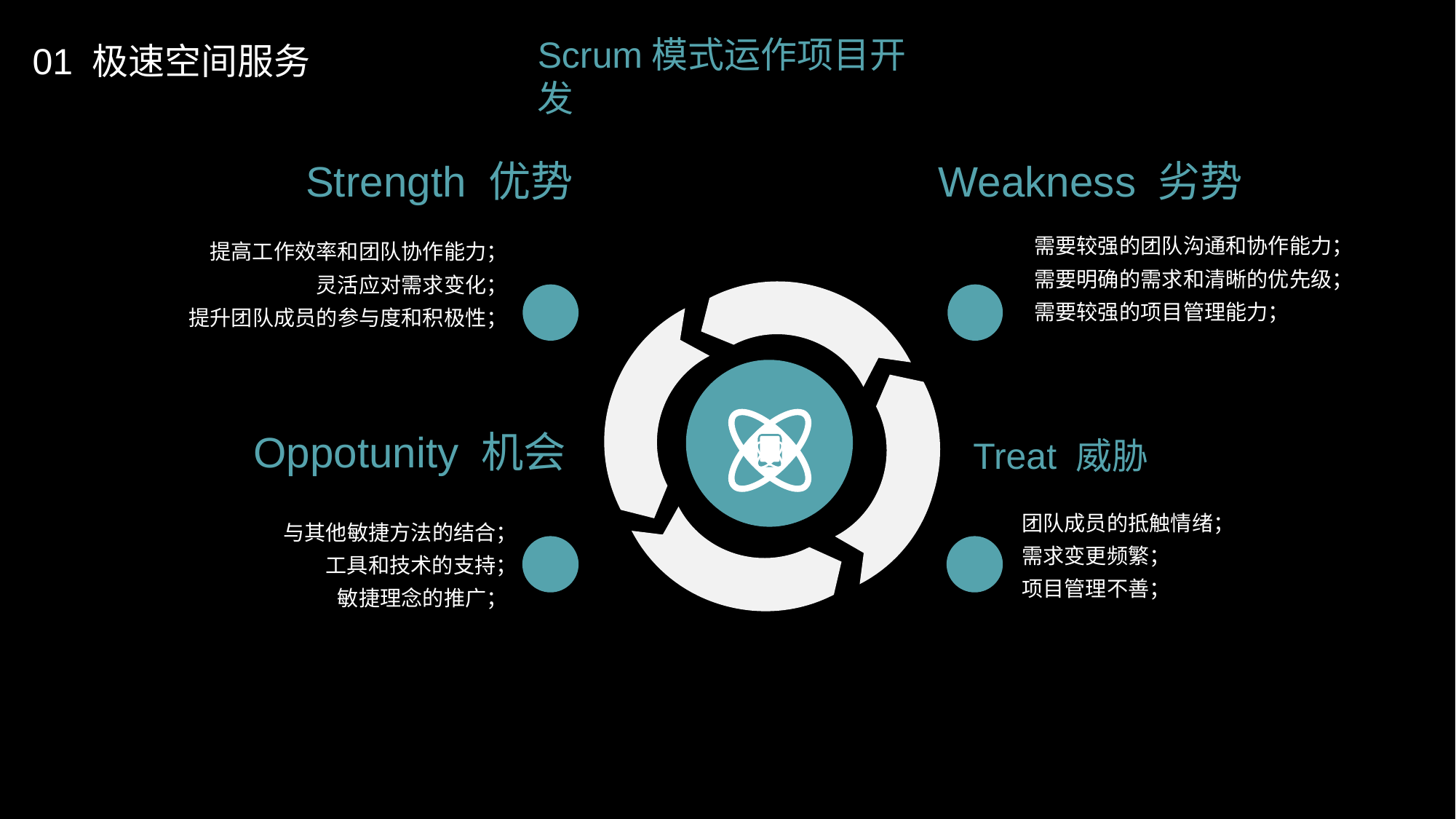

01 极速空间服务
Scrum模式运作项目开发
Strength 优势
Weakness 劣势
需要较强的团队沟通和协作能力；
需要明确的需求和清晰的优先级；
需要较强的项目管理能力；
提高工作效率和团队协作能力；
灵活应对需求变化；
提升团队成员的参与度和积极性；

Oppotunity 机会
Treat 威胁
团队成员的抵触情绪；
需求变更频繁；
项目管理不善；
与其他敏捷方法的结合；
工具和技术的支持；
敏捷理念的推广；